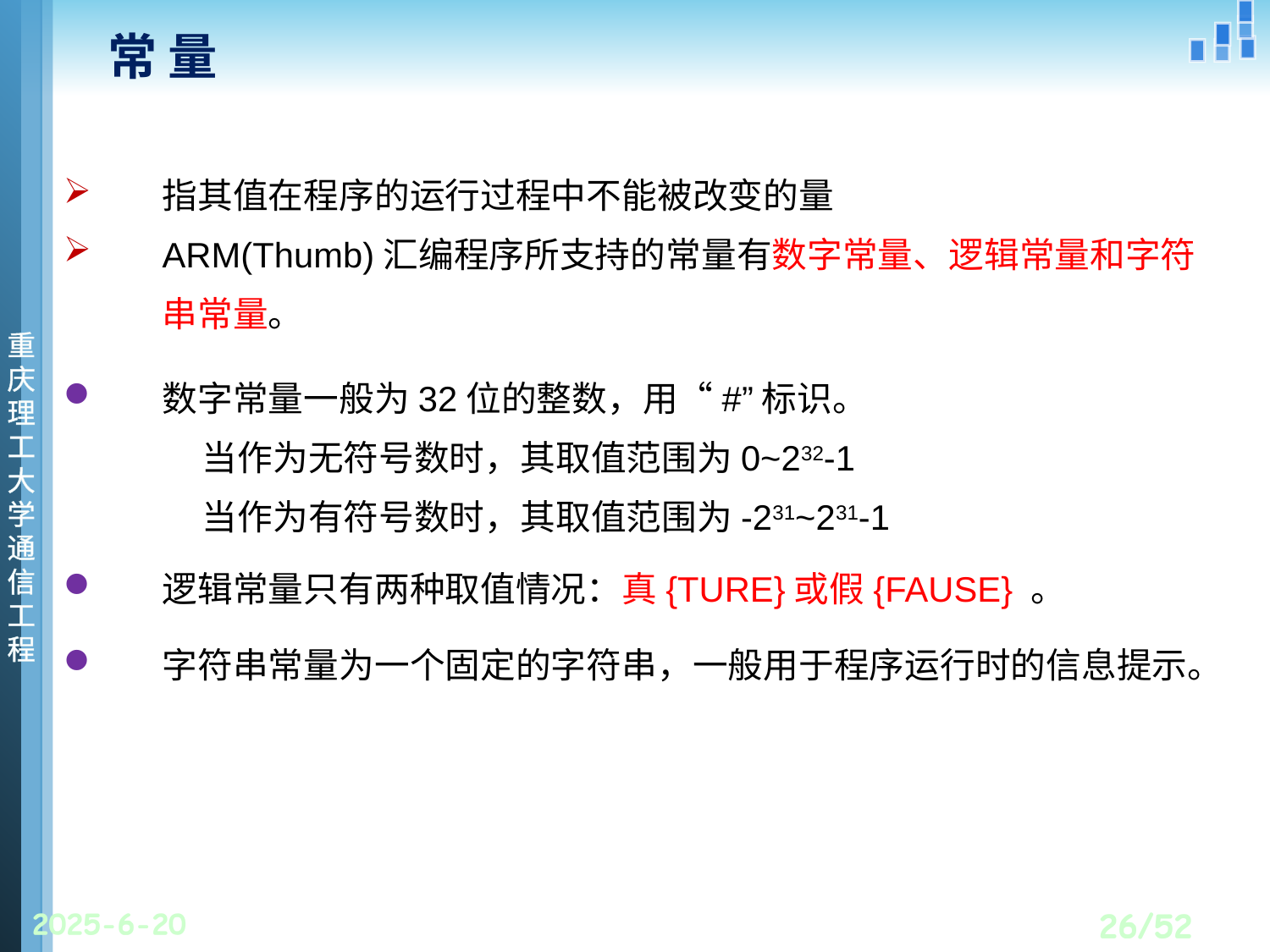

# 常 量
指其值在程序的运行过程中不能被改变的量
ARM(Thumb)汇编程序所支持的常量有数字常量、逻辑常量和字符串常量。
数字常量一般为32位的整数，用“#”标识。
	    当作为无符号数时，其取值范围为0~232-1
	    当作为有符号数时，其取值范围为-231~231-1
逻辑常量只有两种取值情况：真{TURE}或假{FAUSE} 。
字符串常量为一个固定的字符串，一般用于程序运行时的信息提示。
2025-6-20
26/52